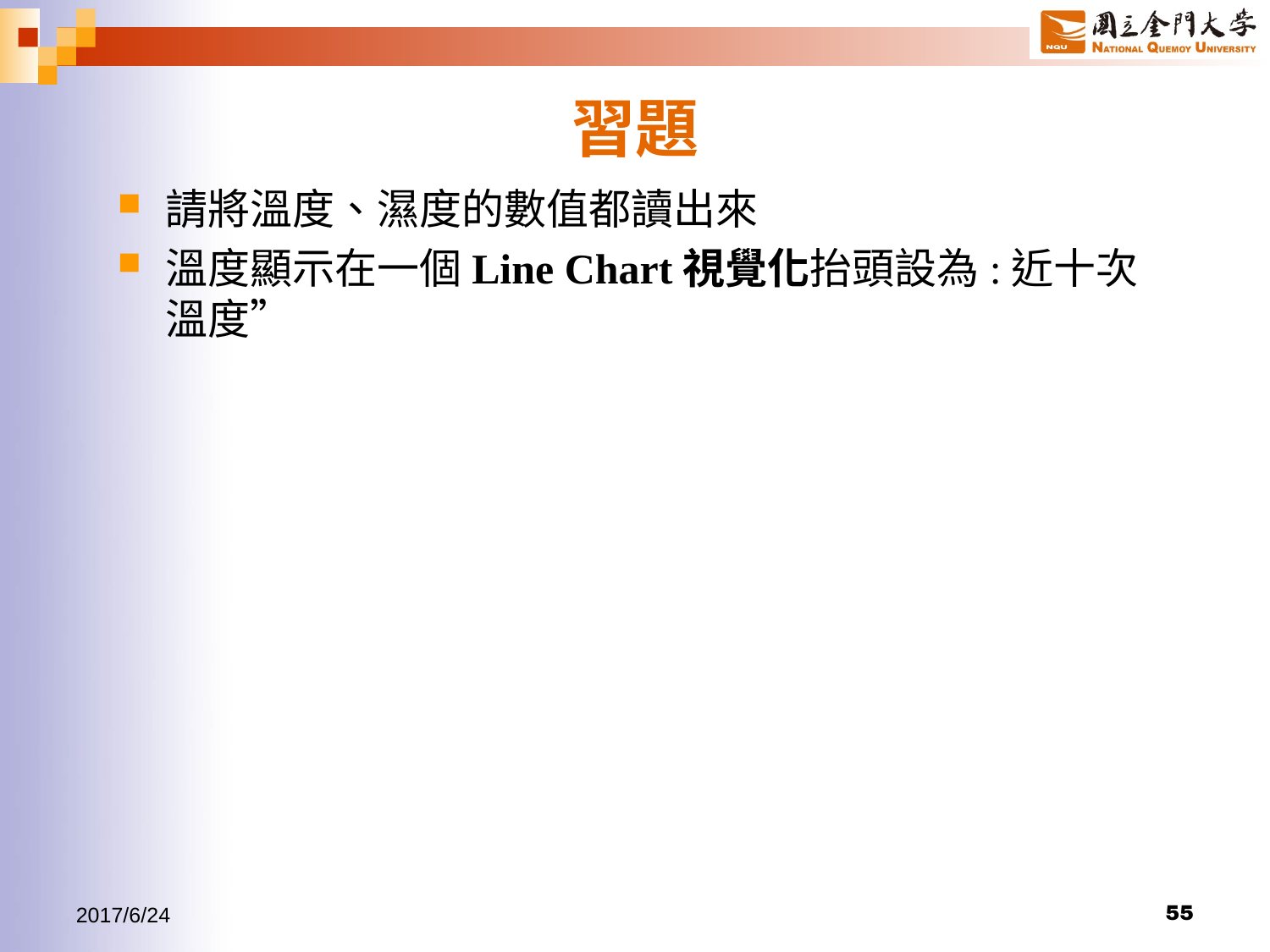

# 習題
請將溫度、濕度的數值都讀出來
溫度顯示在一個Line Chart視覺化抬頭設為:近十次溫度”

2017/6/24
55